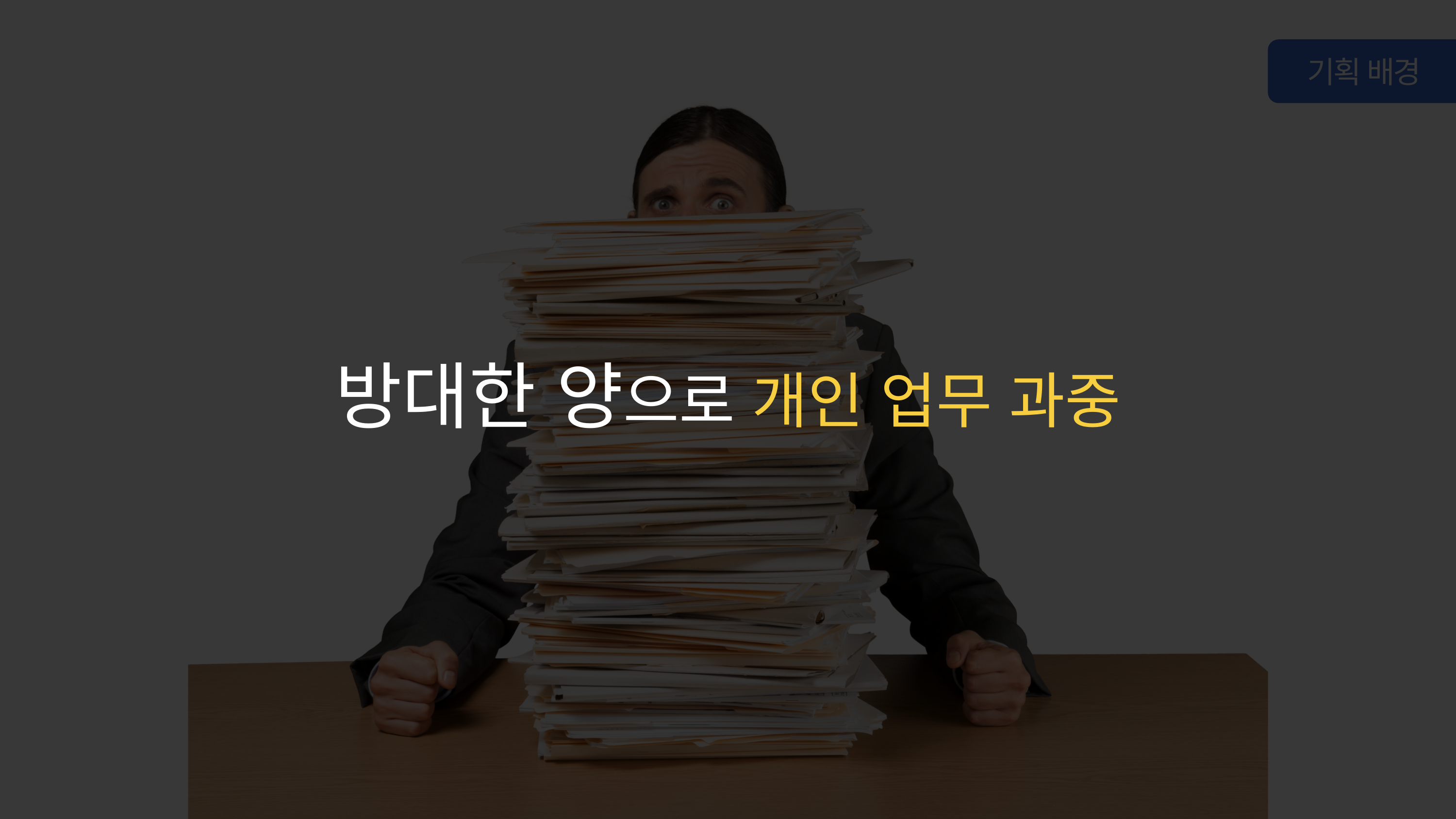

기획 배경

방대한 양으로 개인 업무 과중